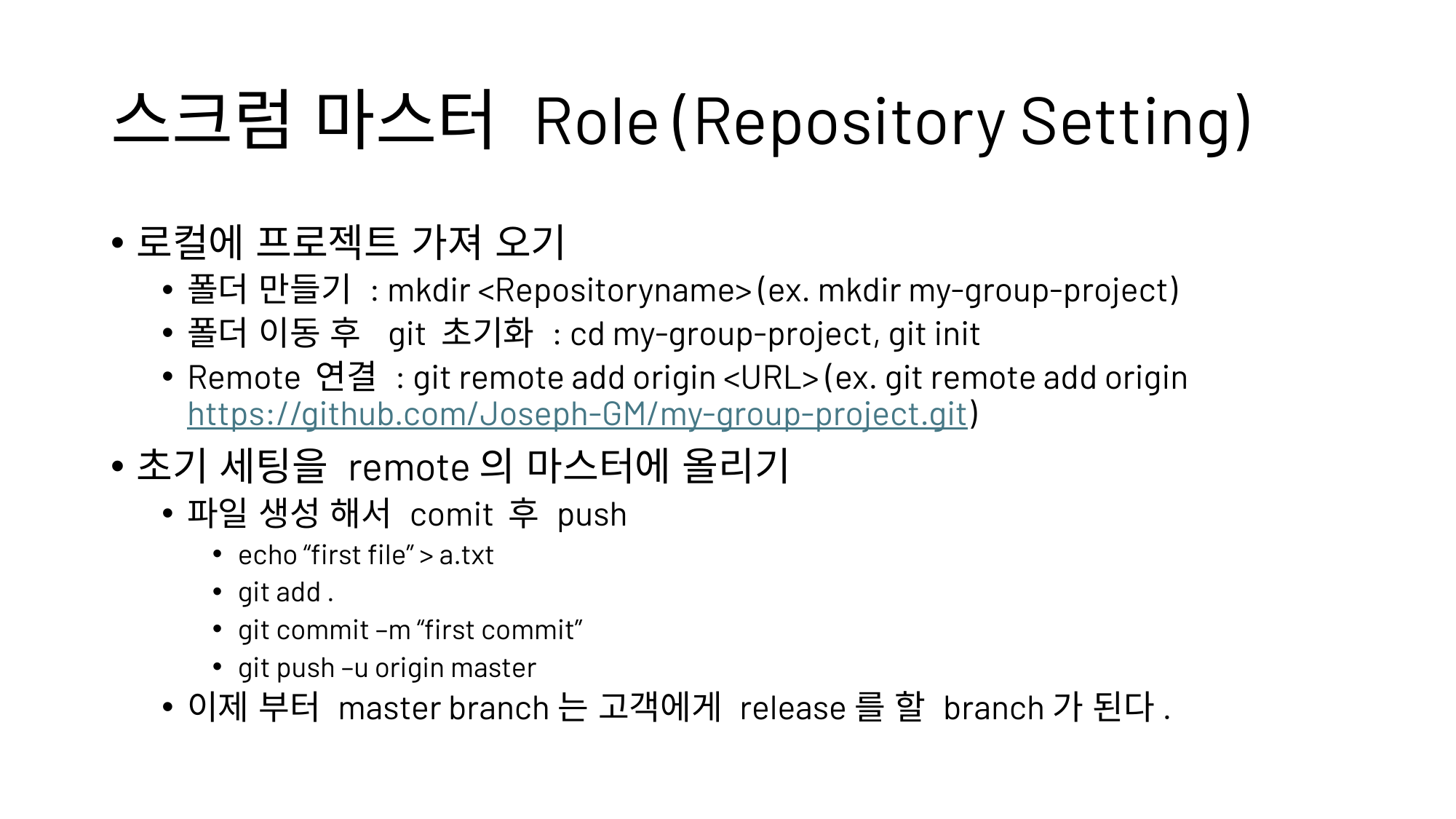

# 스크럼 마스터 Role (Repository Setting)
로컬에 프로젝트 가져 오기
폴더 만들기 : mkdir <Repositoryname> (ex. mkdir my-group-project)
폴더 이동 후  git 초기화 : cd my-group-project, git init
Remote 연결 : git remote add origin <URL> (ex. git remote add origin https://github.com/Joseph-GM/my-group-project.git)
초기 세팅을 remote의 마스터에 올리기
파일 생성 해서 comit 후 push
echo “first file” > a.txt
git add .
git commit –m “first commit”
git push –u origin master
이제 부터 master branch는 고객에게 release를 할 branch가 된다.